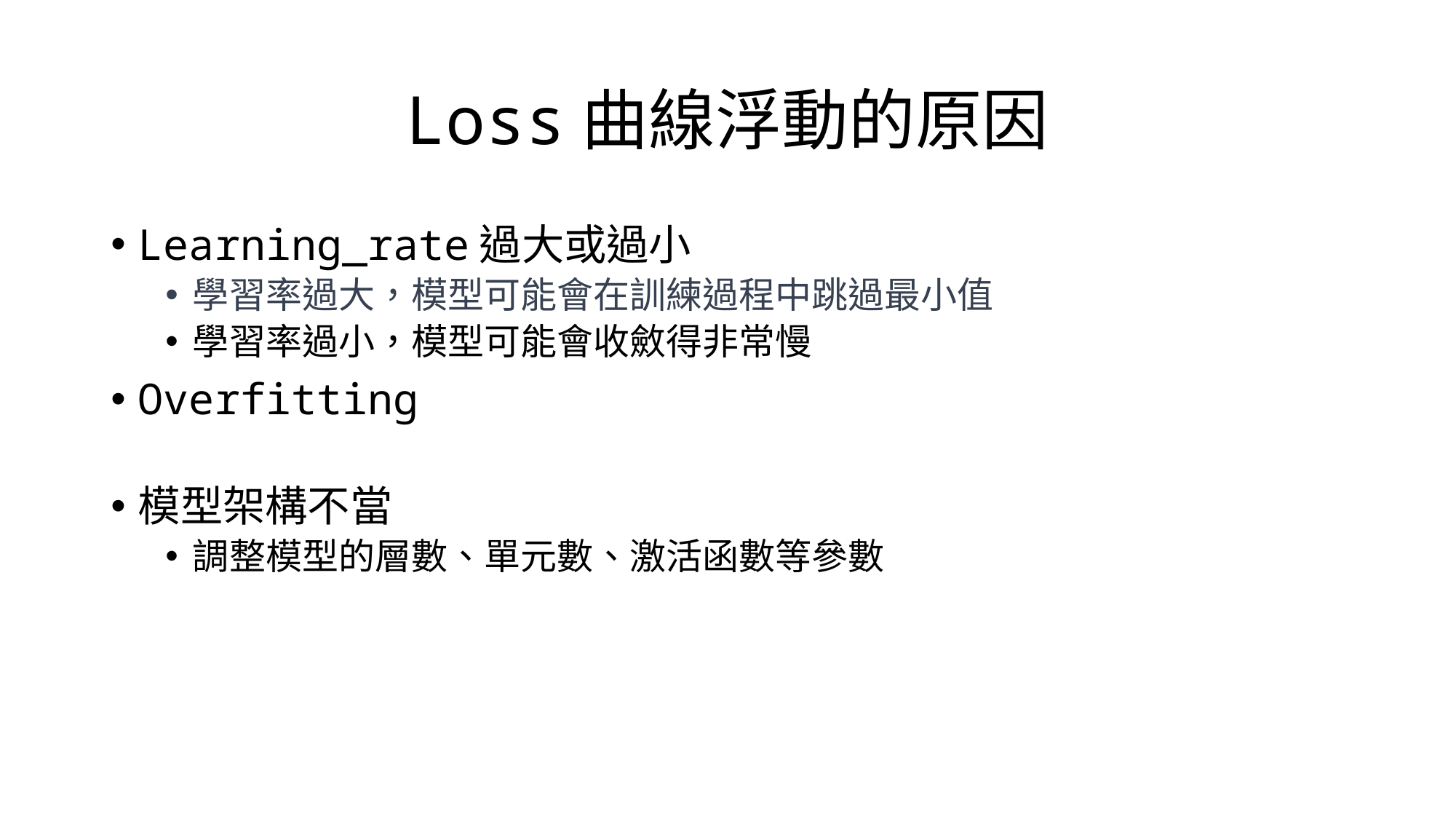

# Loss曲線浮動的原因
Learning_rate過大或過小
學習率過大，模型可能會在訓練過程中跳過最小值
學習率過小，模型可能會收斂得非常慢
Overfitting
模型架構不當
調整模型的層數、單元數、激活函數等參數